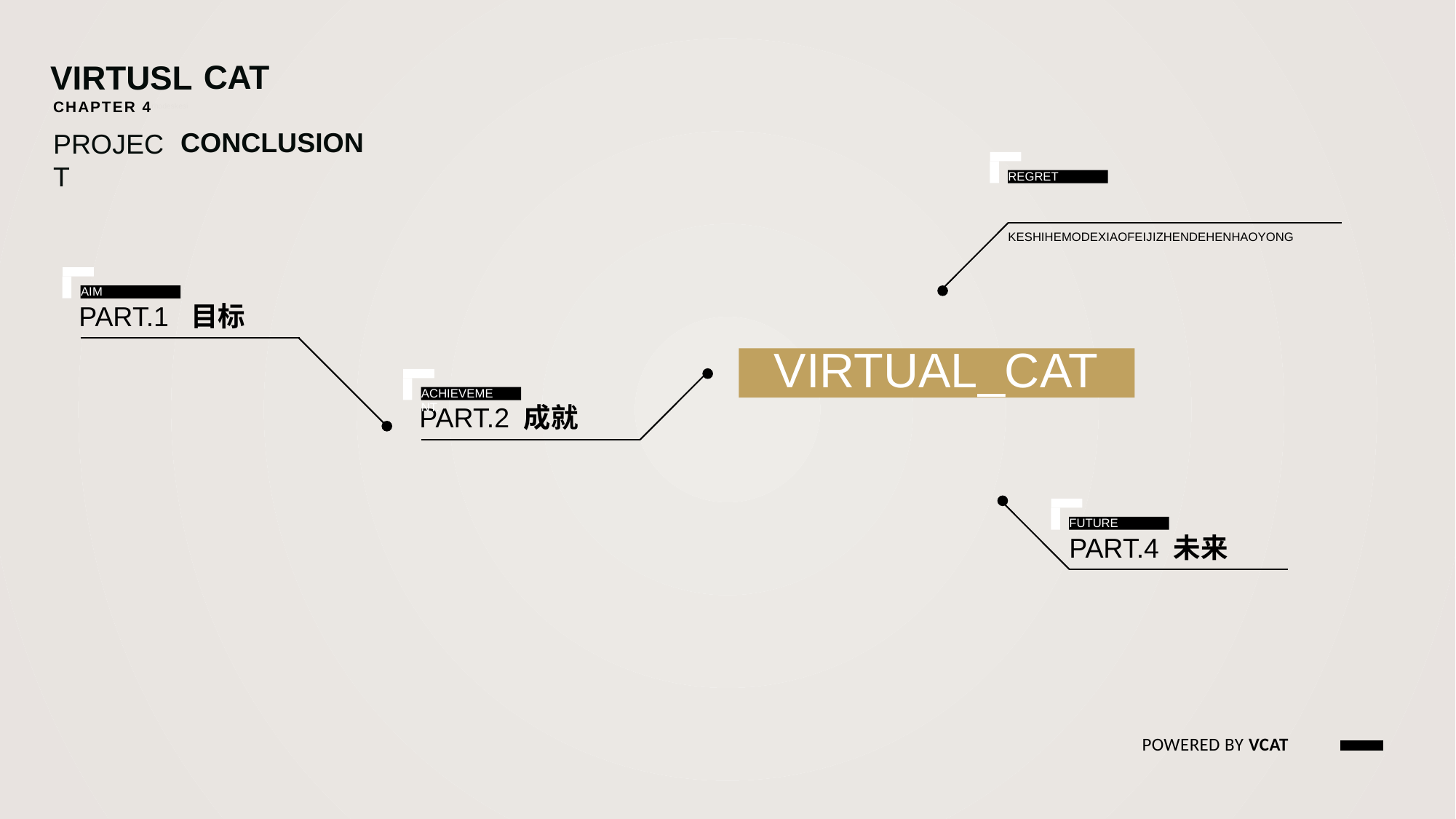

CAT
VIRTUSL
CHAPTER 4
CONCLUSION
PROJECT
rhodeskesi

REGRET

KESHIHEMODEXIAOFEIJIZHENDEHENHAOYONG

AIM

PART.1  目标
建议内容：内容介绍、目录
图内元素内容位置均可调整

英文字体：Novecento wide
中文字体：思源黑体
VIRTUAL_CAT

ACHIEVEMENT.

PART.2 成就

FUTURE

PART.4 未来
POWERED BY VCAT